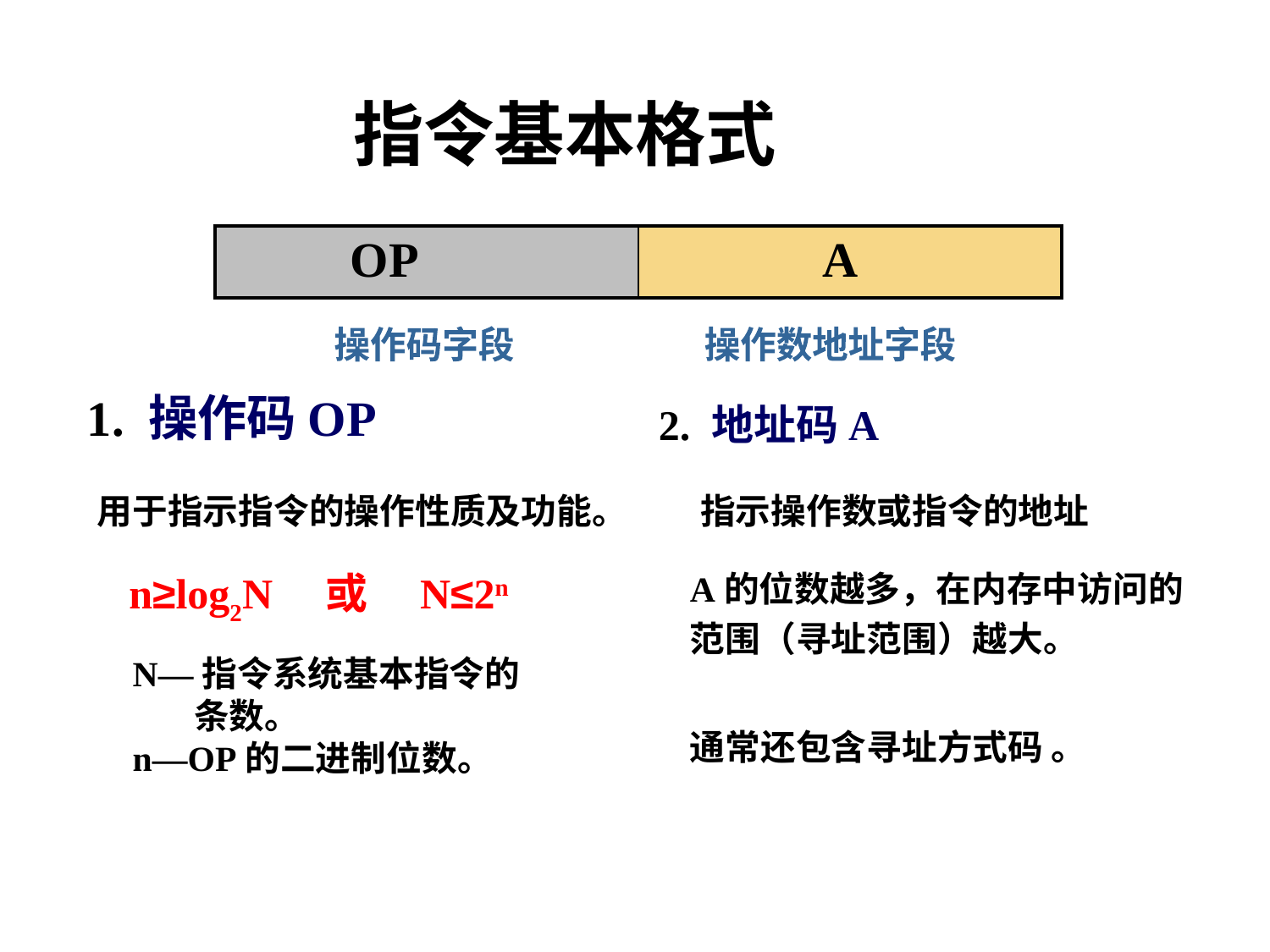

4.2.1  指令基本格式
指令基本格式
| OP | A |
| --- | --- |
操作码字段
操作数地址字段
1. 操作码OP
2. 地址码A
用于指示指令的操作性质及功能。
指示操作数或指令的地址
 n≥log2N　或　N≤2n
A的位数越多，在内存中访问的范围（寻址范围）越大。
    N—指令系统基本指令的
           条数。
    n—OP的二进制位数。

通常还包含寻址方式码 。